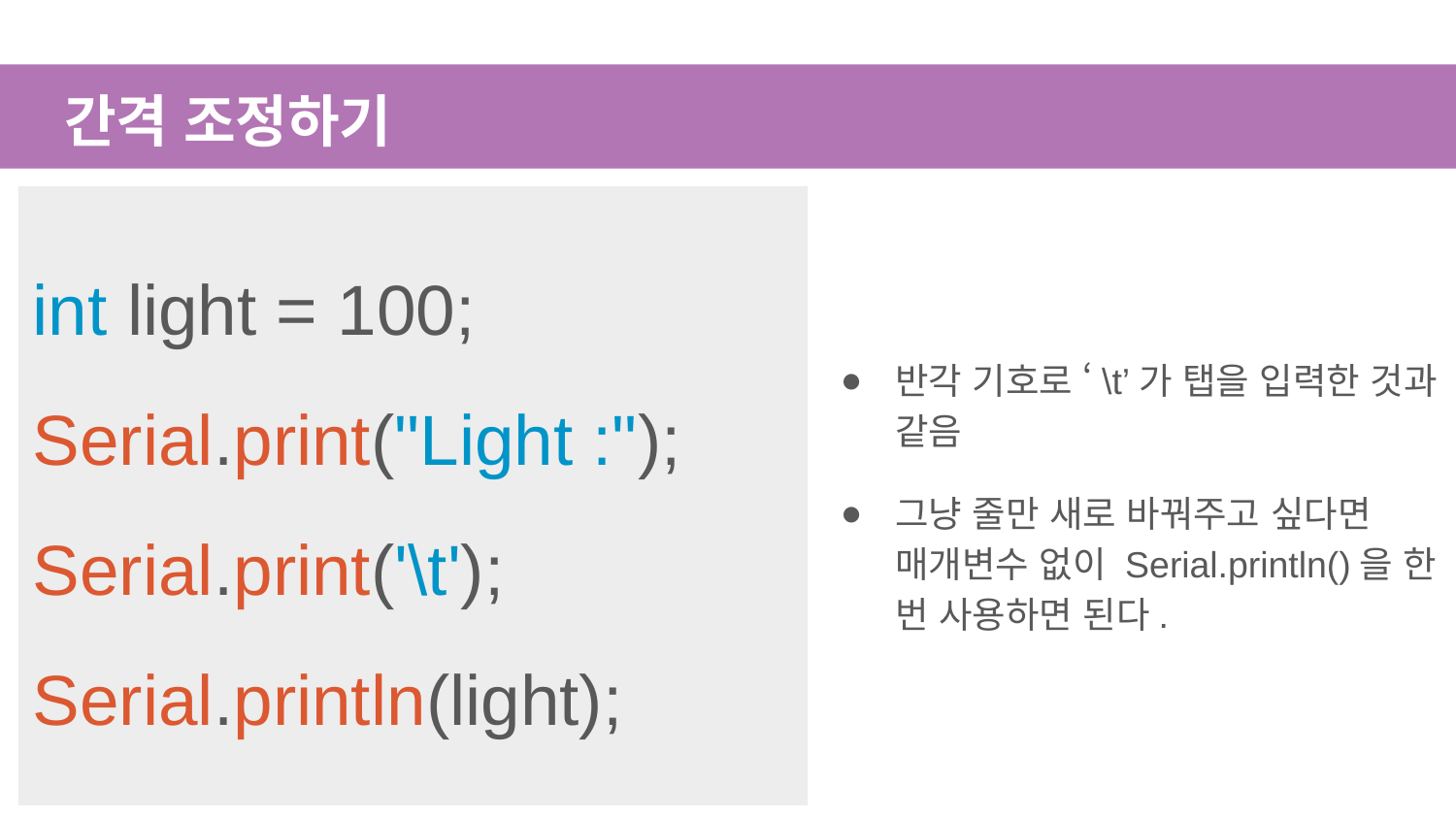

# 간격 조정하기
반각 기호로 ‘\t’가 탭을 입력한 것과 같음
그냥 줄만 새로 바꿔주고 싶다면 매개변수 없이 Serial.println()을 한 번 사용하면 된다.
int light = 100;
Serial.print("Light :");
Serial.print('\t');
Serial.println(light);